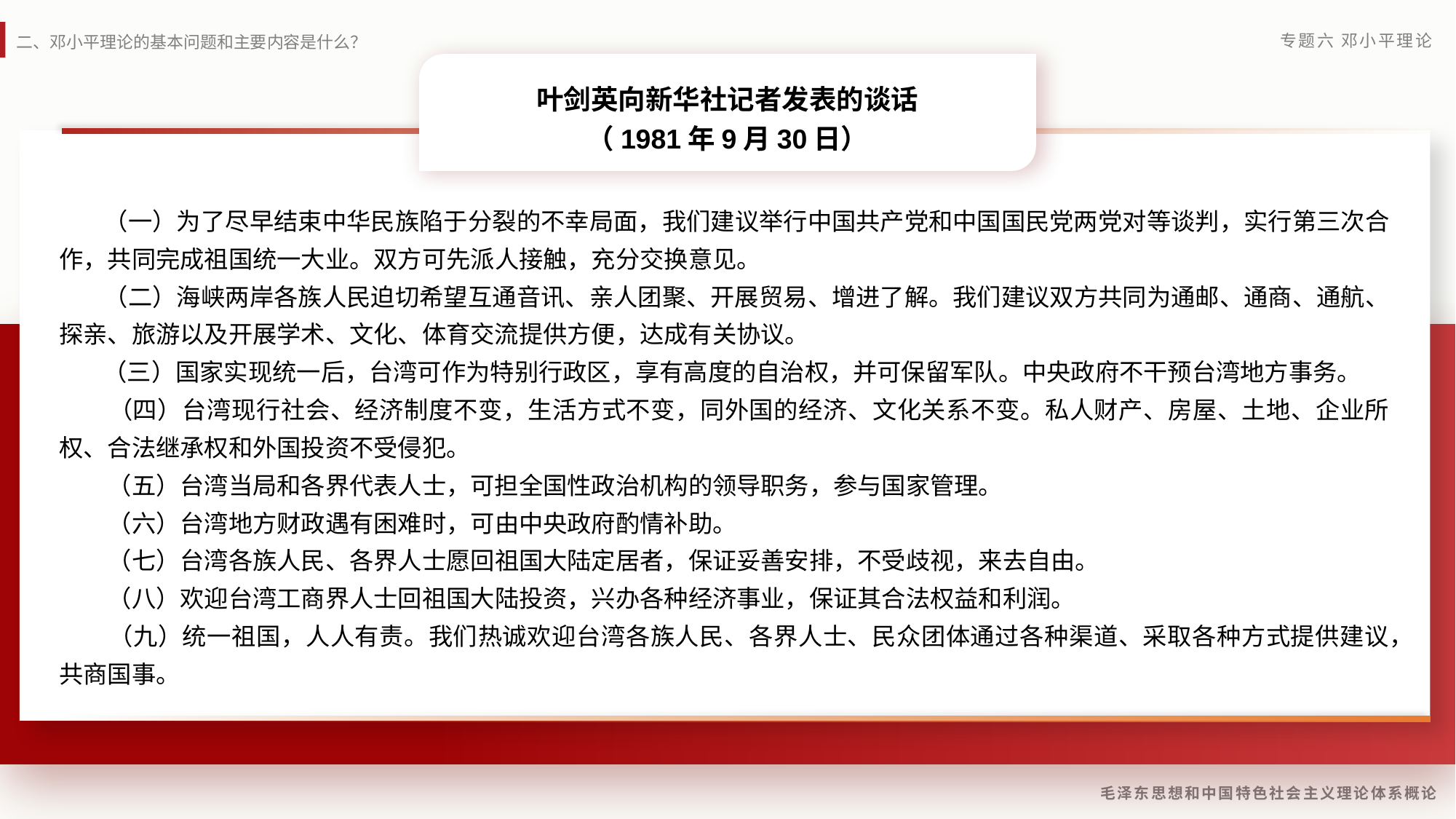

叶剑英向新华社记者发表的谈话
（1981年9月30日）

       （一）为了尽早结束中华民族陷于分裂的不幸局面，我们建议举行中国共产党和中国国民党两党对等谈判，实行第三次合作，共同完成祖国统一大业。双方可先派人接触，充分交换意见。
       （二）海峡两岸各族人民迫切希望互通音讯、亲人团聚、开展贸易、增进了解。我们建议双方共同为通邮、通商、通航、探亲、旅游以及开展学术、文化、体育交流提供方便，达成有关协议。
       （三）国家实现统一后，台湾可作为特别行政区，享有高度的自治权，并可保留军队。中央政府不干预台湾地方事务。
　　（四）台湾现行社会、经济制度不变，生活方式不变，同外国的经济、文化关系不变。私人财产、房屋、土地、企业所权、合法继承权和外国投资不受侵犯。
　　（五）台湾当局和各界代表人士，可担全国性政治机构的领导职务，参与国家管理。
　　（六）台湾地方财政遇有困难时，可由中央政府酌情补助。
　　（七）台湾各族人民、各界人士愿回祖国大陆定居者，保证妥善安排，不受歧视，来去自由。
　　（八）欢迎台湾工商界人士回祖国大陆投资，兴办各种经济事业，保证其合法权益和利润。
　　（九）统一祖国，人人有责。我们热诚欢迎台湾各族人民、各界人士、民众团体通过各种渠道、采取各种方式提供建议，共商国事。